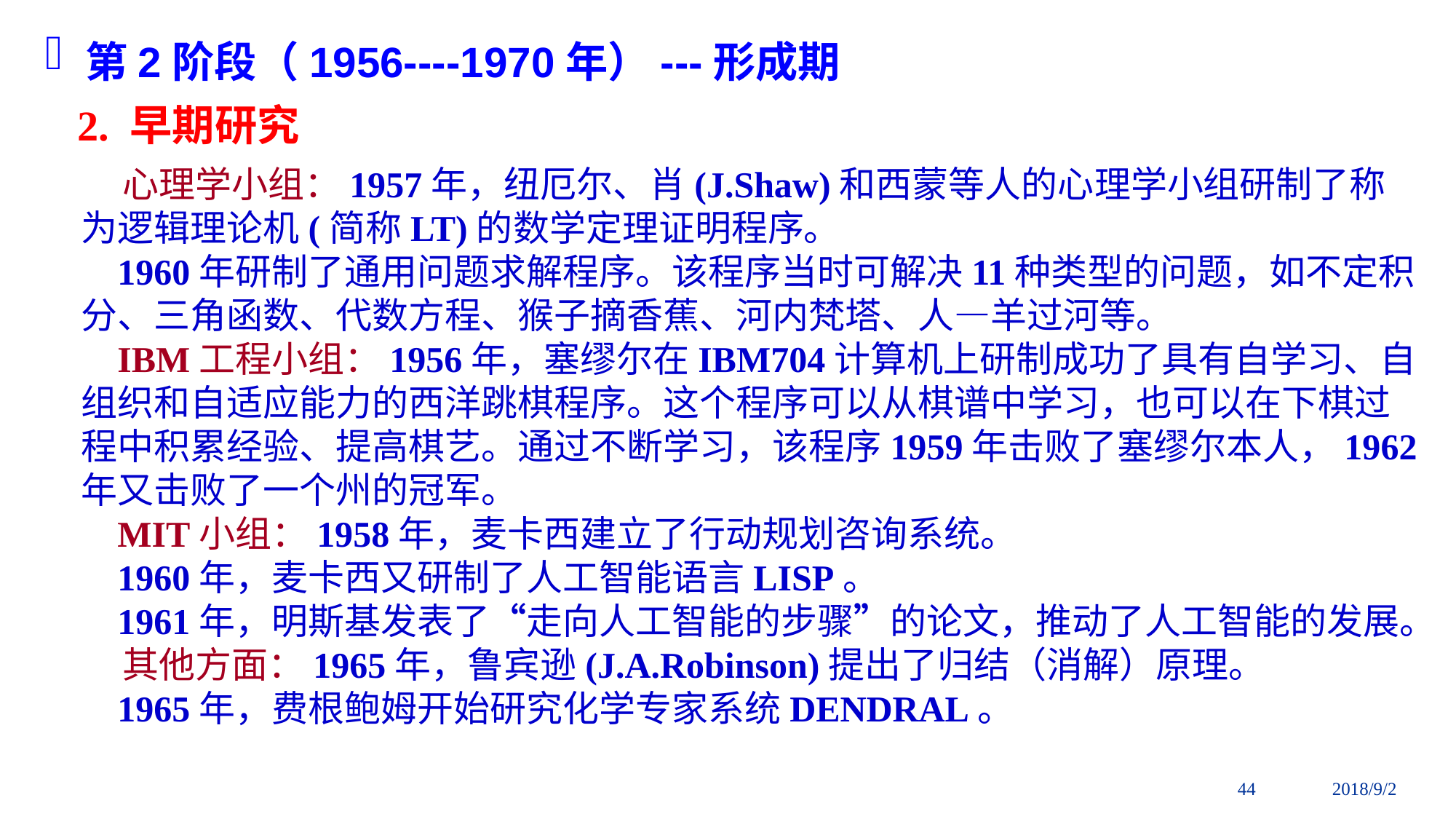

第2阶段（1956----1970年）---形成期
2. 早期研究
    心理学小组：1957年，纽厄尔、肖(J.Shaw)和西蒙等人的心理学小组研制了称为逻辑理论机(简称LT)的数学定理证明程序。
    1960年研制了通用问题求解程序。该程序当时可解决11种类型的问题，如不定积分、三角函数、代数方程、猴子摘香蕉、河内梵塔、人—羊过河等。
    IBM工程小组：1956年，塞缪尔在IBM704计算机上研制成功了具有自学习、自组织和自适应能力的西洋跳棋程序。这个程序可以从棋谱中学习，也可以在下棋过程中积累经验、提高棋艺。通过不断学习，该程序1959年击败了塞缪尔本人，1962年又击败了一个州的冠军。
    MIT小组：1958年，麦卡西建立了行动规划咨询系统。
    1960年，麦卡西又研制了人工智能语言LISP。
    1961年，明斯基发表了“走向人工智能的步骤”的论文，推动了人工智能的发展。
    其他方面：1965年，鲁宾逊(J.A.Robinson)提出了归结（消解）原理。
    1965年，费根鲍姆开始研究化学专家系统DENDRAL。
44
2018/9/2